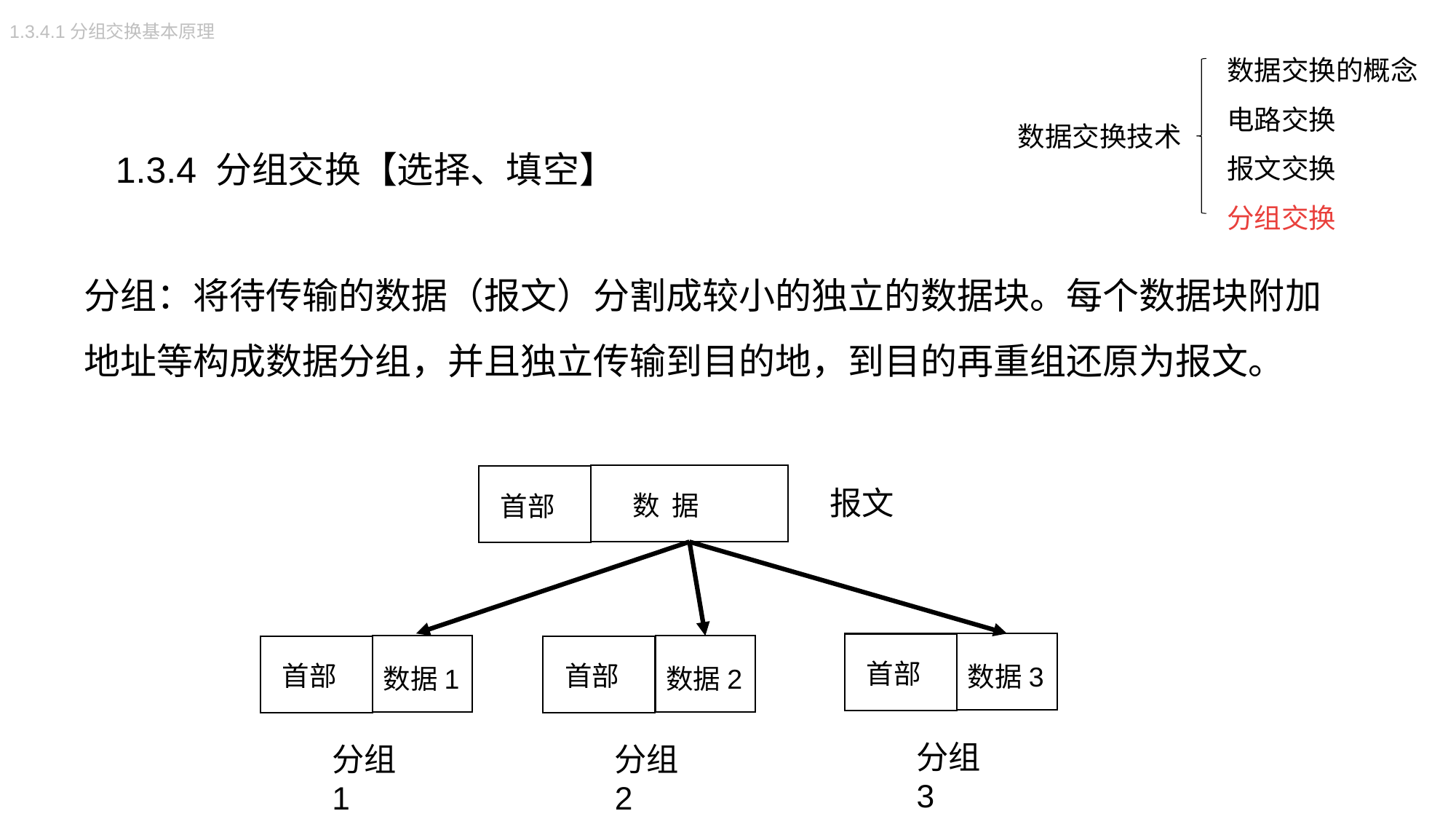

1.3.4.1分组交换基本原理
数据交换的概念
电路交换
报文交换
分组交换

数据交换技术
1.3.4 分组交换【选择、填空】
分组：将待传输的数据（报文）分割成较小的独立的数据块。每个数据块附加地址等构成数据分组，并且独立传输到目的地，到目的再重组还原为报文。

报文
数  据
首部

首部
首部
首部
数据3
数据1
数据2
分组3
分组1
分组2